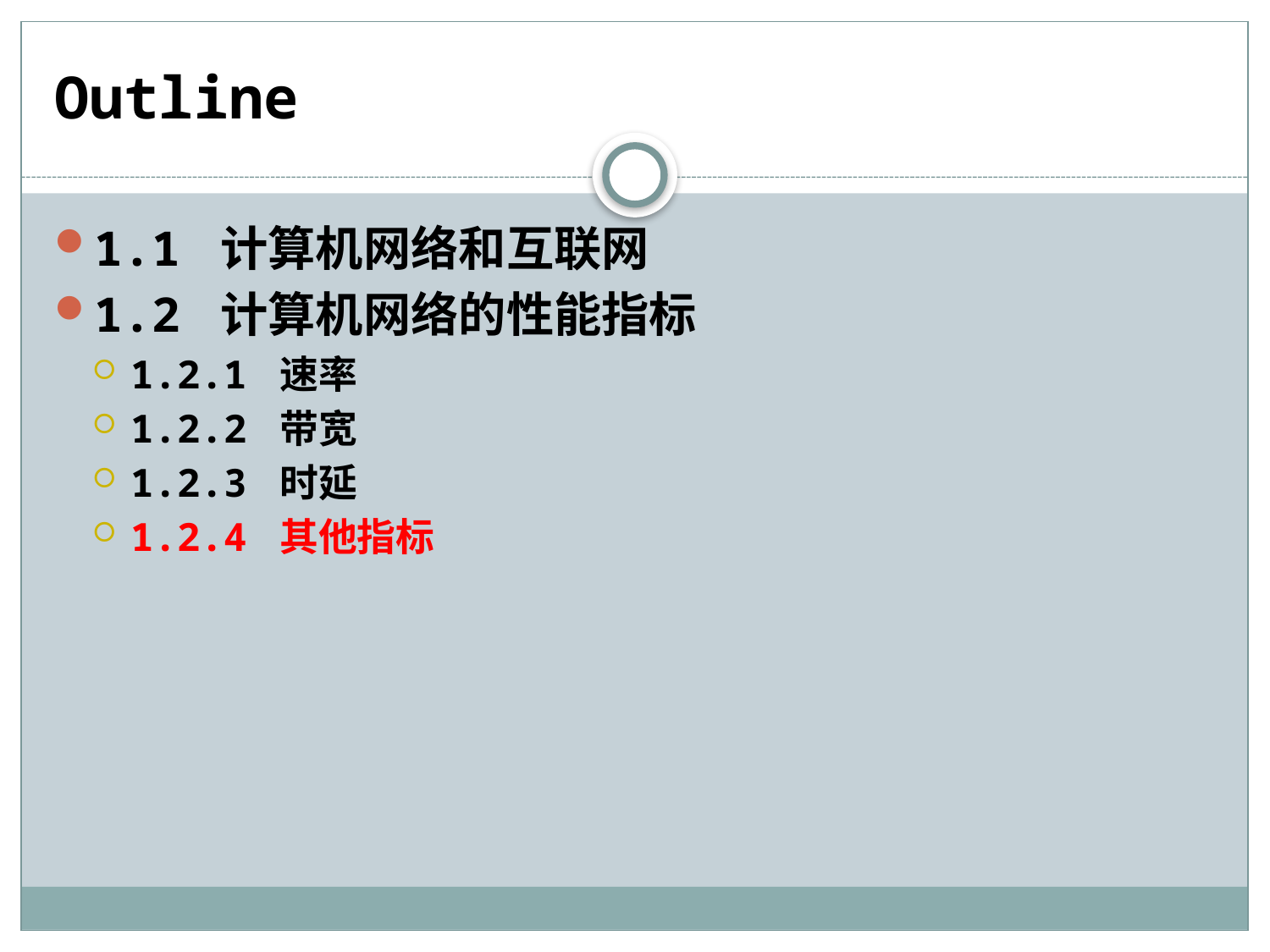

# Outline
1.1 计算机网络和互联网
1.2 计算机网络的性能指标
1.2.1 速率
1.2.2 带宽
1.2.3 时延
1.2.4 其他指标